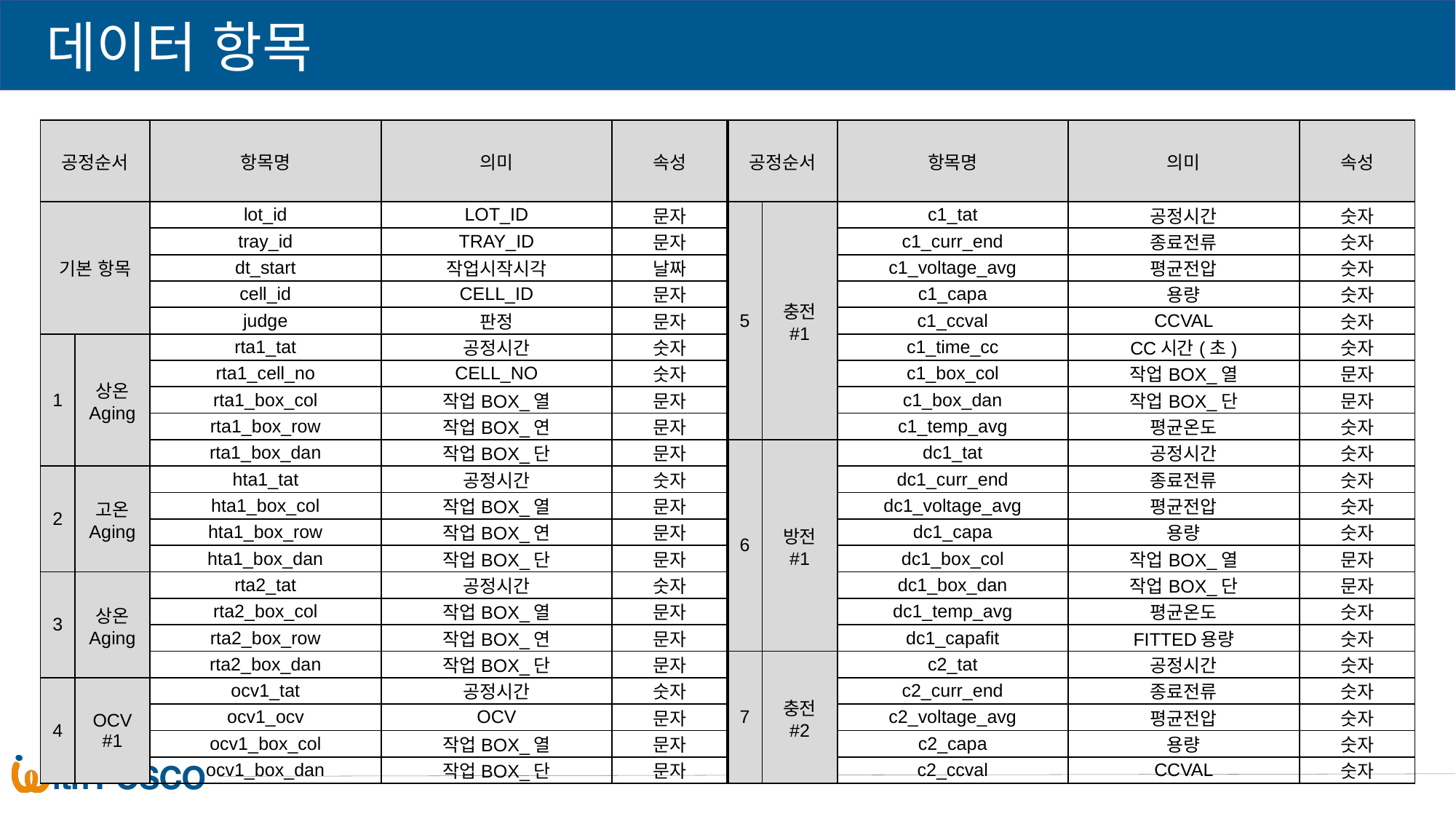

데이터 항목
| 공정순서 |  | 항목명 | 의미 | 속성 | 공정순서 |  | 항목명 | 의미 | 속성 |
| --- | --- | --- | --- | --- | --- | --- | --- | --- | --- |
| 기본 항목 |  | lot\_id | LOT\_ID | 문자 | 5 | 충전 #1 | c1\_tat | 공정시간 | 숫자 |
|  |  | tray\_id | TRAY\_ID | 문자 |  |  | c1\_curr\_end | 종료전류 | 숫자 |
|  |  | dt\_start | 작업시작시각 | 날짜 |  |  | c1\_voltage\_avg | 평균전압 | 숫자 |
|  |  | cell\_id | CELL\_ID | 문자 |  |  | c1\_capa | 용량 | 숫자 |
|  |  | judge | 판정 | 문자 |  |  | c1\_ccval | CCVAL | 숫자 |
| 1 | 상온 Aging | rta1\_tat | 공정시간 | 숫자 |  |  | c1\_time\_cc | CC시간(초) | 숫자 |
|  |  | rta1\_cell\_no | CELL\_NO | 숫자 |  |  | c1\_box\_col | 작업BOX\_열 | 문자 |
|  |  | rta1\_box\_col | 작업BOX\_열 | 문자 |  |  | c1\_box\_dan | 작업BOX\_단 | 문자 |
|  |  | rta1\_box\_row | 작업BOX\_연 | 문자 |  |  | c1\_temp\_avg | 평균온도 | 숫자 |
|  |  | rta1\_box\_dan | 작업BOX\_단 | 문자 | 6 | 방전 #1 | dc1\_tat | 공정시간 | 숫자 |
| 2 | 고온 Aging | hta1\_tat | 공정시간 | 숫자 |  |  | dc1\_curr\_end | 종료전류 | 숫자 |
|  |  | hta1\_box\_col | 작업BOX\_열 | 문자 |  |  | dc1\_voltage\_avg | 평균전압 | 숫자 |
|  |  | hta1\_box\_row | 작업BOX\_연 | 문자 |  |  | dc1\_capa | 용량 | 숫자 |
|  |  | hta1\_box\_dan | 작업BOX\_단 | 문자 |  |  | dc1\_box\_col | 작업BOX\_열 | 문자 |
| 3 | 상온 Aging | rta2\_tat | 공정시간 | 숫자 |  |  | dc1\_box\_dan | 작업BOX\_단 | 문자 |
|  |  | rta2\_box\_col | 작업BOX\_열 | 문자 |  |  | dc1\_temp\_avg | 평균온도 | 숫자 |
|  |  | rta2\_box\_row | 작업BOX\_연 | 문자 |  |  | dc1\_capafit | FITTED용량 | 숫자 |
|  |  | rta2\_box\_dan | 작업BOX\_단 | 문자 | 7 | 충전 #2 | c2\_tat | 공정시간 | 숫자 |
| 4 | OCV #1 | ocv1\_tat | 공정시간 | 숫자 |  |  | c2\_curr\_end | 종료전류 | 숫자 |
|  |  | ocv1\_ocv | OCV | 문자 |  |  | c2\_voltage\_avg | 평균전압 | 숫자 |
|  |  | ocv1\_box\_col | 작업BOX\_열 | 문자 |  |  | c2\_capa | 용량 | 숫자 |
|  |  | ocv1\_box\_dan | 작업BOX\_단 | 문자 |  |  | c2\_ccval | CCVAL | 숫자 |